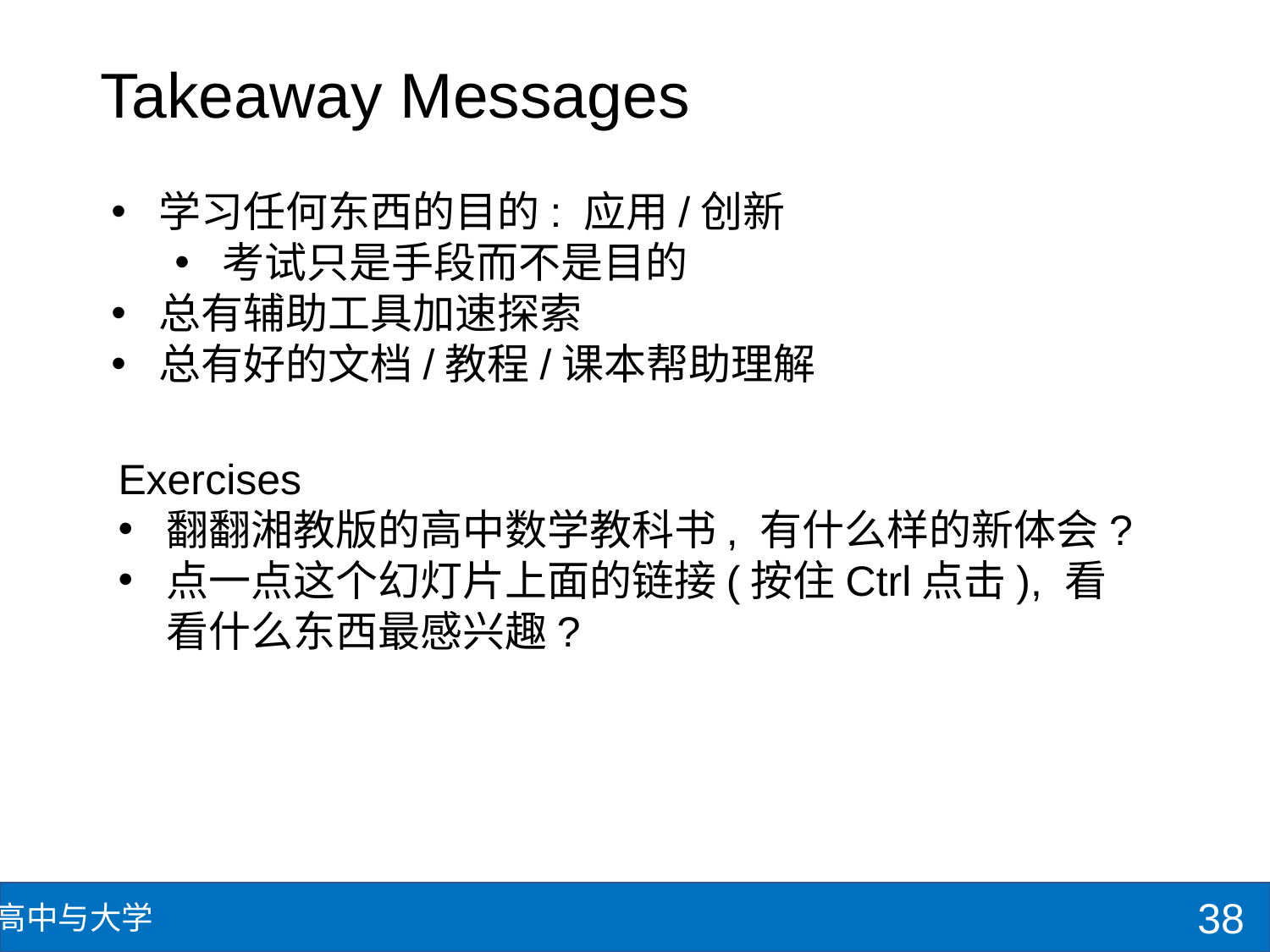

# Takeaway Messages
学习任何东西的目的: 应用/创新
考试只是手段而不是目的
总有辅助工具加速探索
总有好的文档/教程/课本帮助理解
Exercises
翻翻湘教版的高中数学教科书, 有什么样的新体会?
点一点这个幻灯片上面的链接(按住Ctrl点击), 看看什么东西最感兴趣?
38